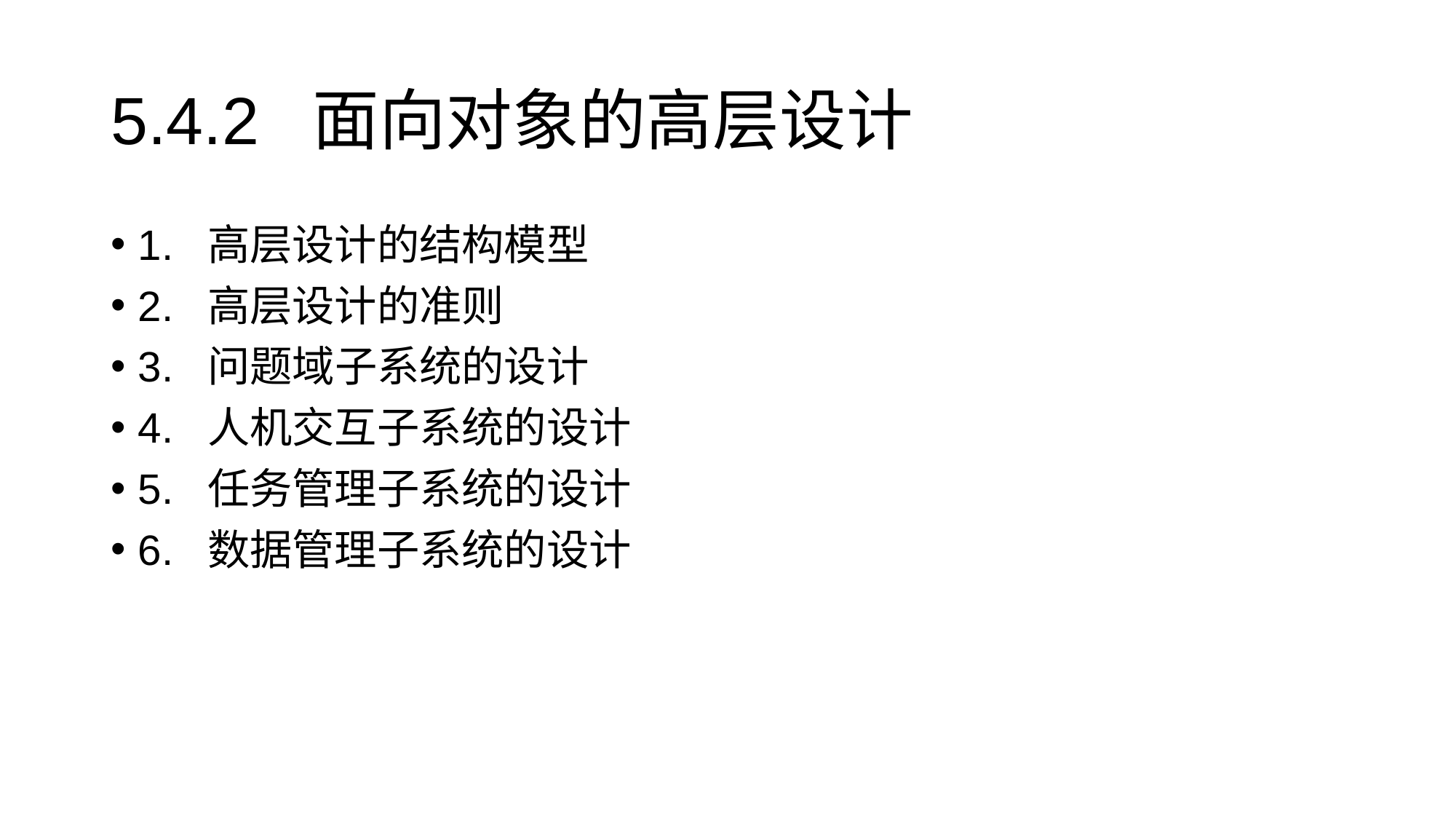

# 5.4.2  面向对象的高层设计
1.  高层设计的结构模型
2.  高层设计的准则
3.  问题域子系统的设计
4.  人机交互子系统的设计
5.  任务管理子系统的设计
6.  数据管理子系统的设计